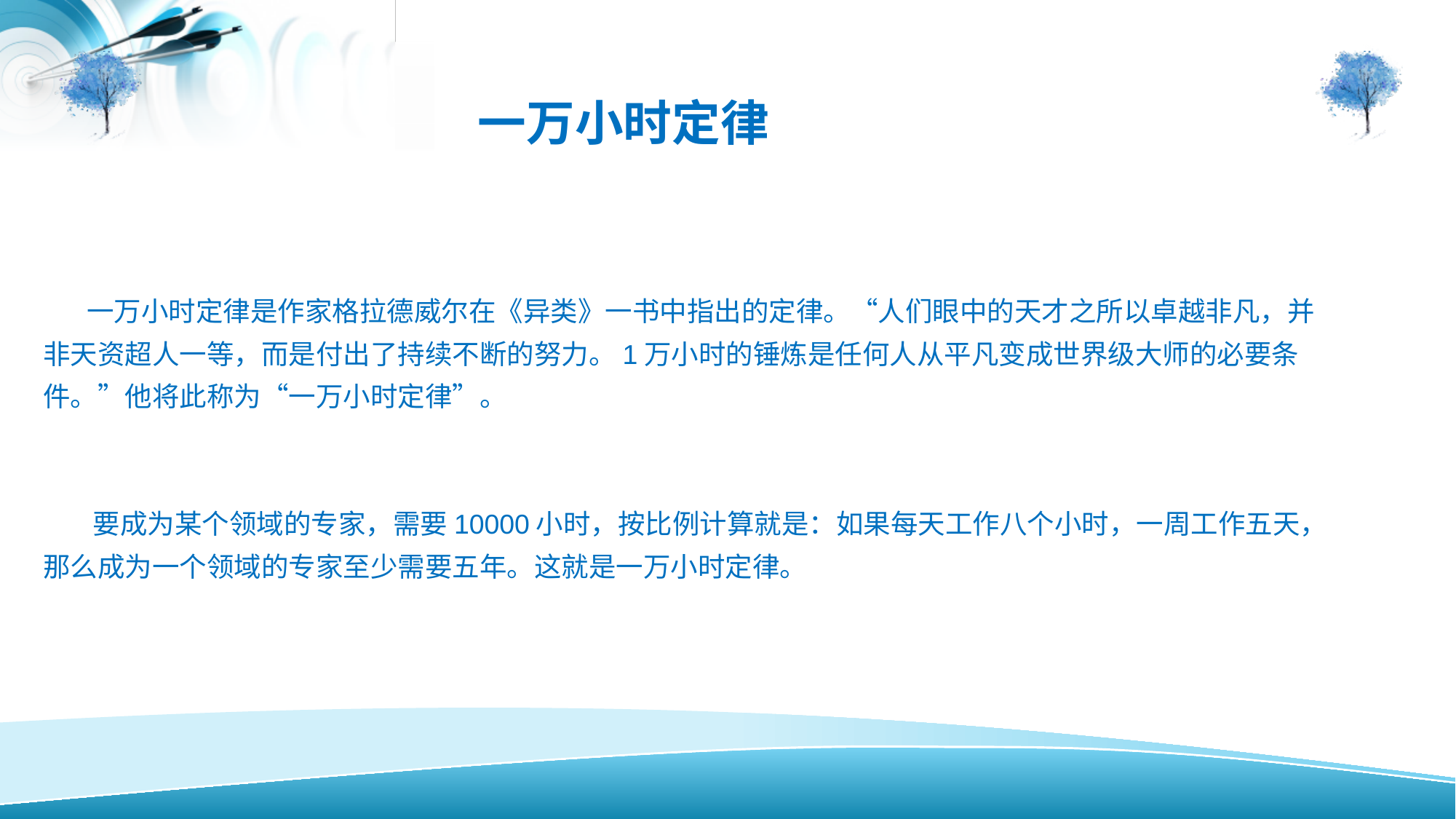

一万小时定律

      一万小时定律是作家格拉德威尔在《异类》一书中指出的定律。“人们眼中的天才之所以卓越非凡，并非天资超人一等，而是付出了持续不断的努力。1万小时的锤炼是任何人从平凡变成世界级大师的必要条件。”他将此称为“一万小时定律”。

       要成为某个领域的专家，需要10000小时，按比例计算就是：如果每天工作八个小时，一周工作五天，那么成为一个领域的专家至少需要五年。这就是一万小时定律。